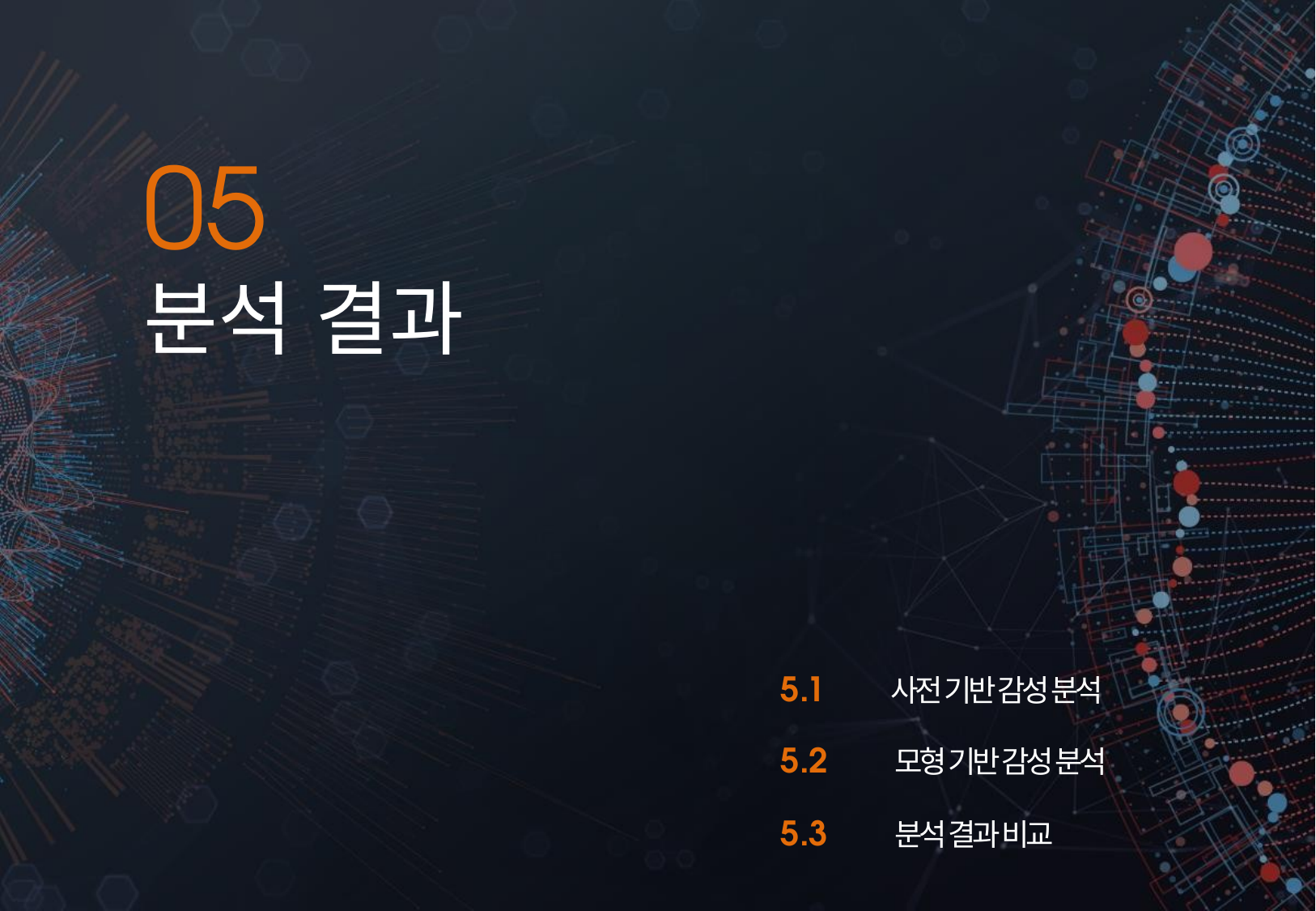

05
# 분석 결과
5.1      사전 기반 감성 분석
5.2     모형 기반 감성 분석
5.3     분석 결과 비교